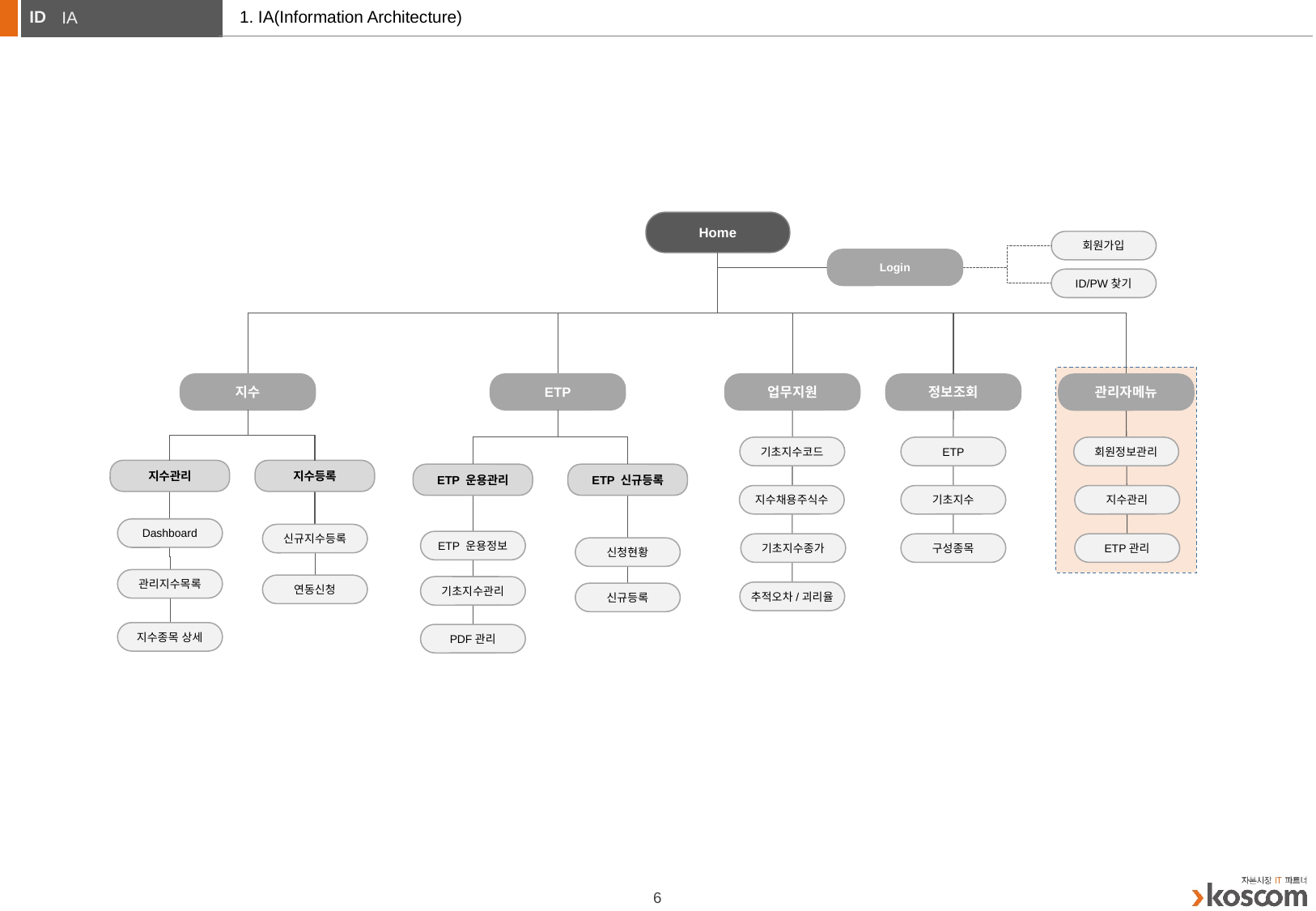

# 1. IA(Information Architecture)
IA
Home
회원가입
Login
ID/PW찾기

지수
ETP
업무지원
정보조회
관리자메뉴
기초지수코드
ETP
회원정보관리
지수관리
지수등록
ETP 운용관리
ETP 신규등록
지수채용주식수
기초지수
지수관리
Dashboard
신규지수등록
ETP 운용정보
기초지수종가
구성종목
ETP관리
신청현황
관리지수목록
연동신청
기초지수관리
추적오차/괴리율
신규등록
지수종목 상세
PDF관리